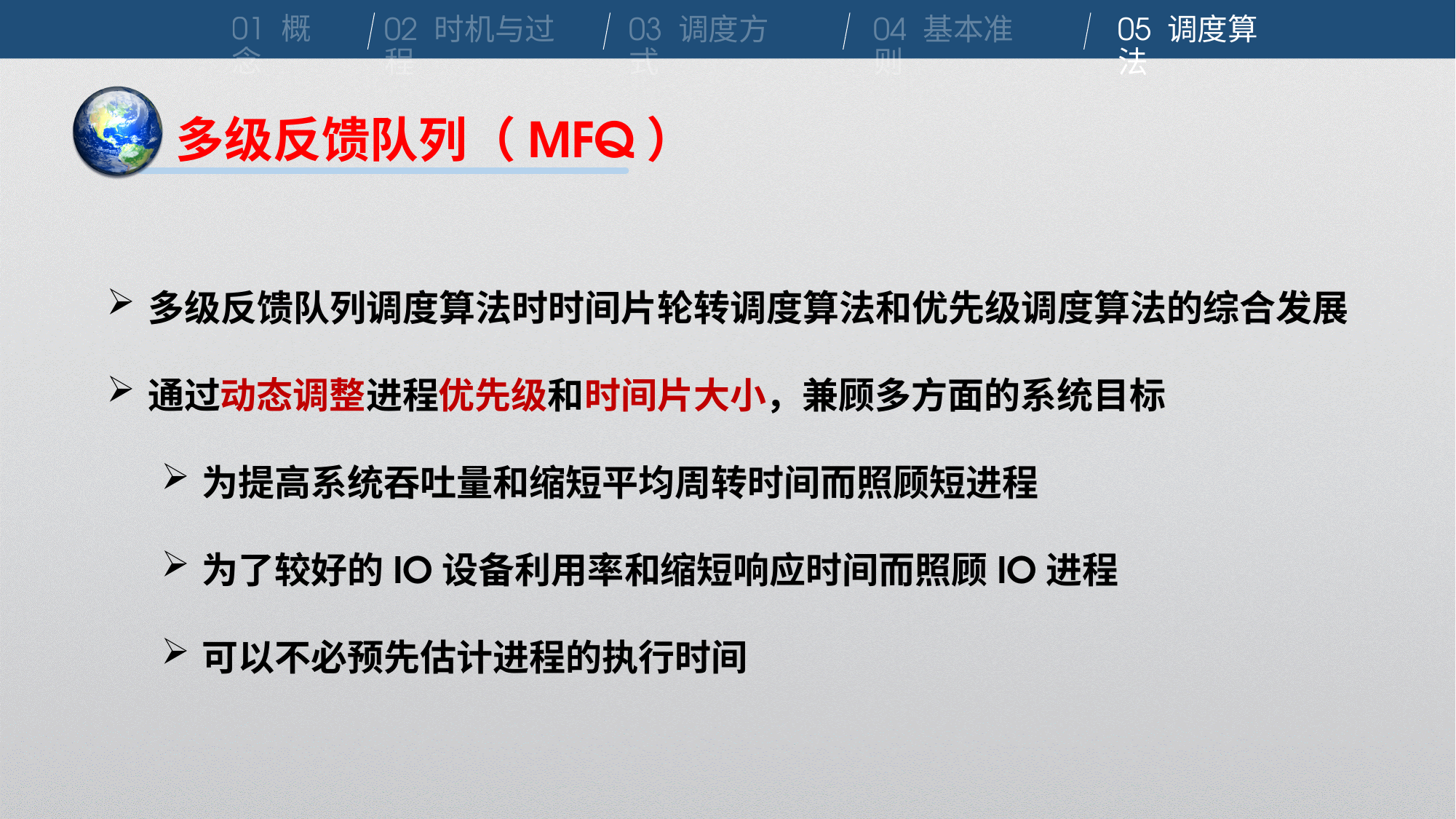

01 概念
02 时机与过程
03 调度方式
04 基本准则
05 调度算法
多级反馈队列（MFQ）
多级反馈队列调度算法时时间片轮转调度算法和优先级调度算法的综合发展
通过动态调整进程优先级和时间片大小，兼顾多方面的系统目标
为提高系统吞吐量和缩短平均周转时间而照顾短进程
为了较好的IO设备利用率和缩短响应时间而照顾IO进程
可以不必预先估计进程的执行时间